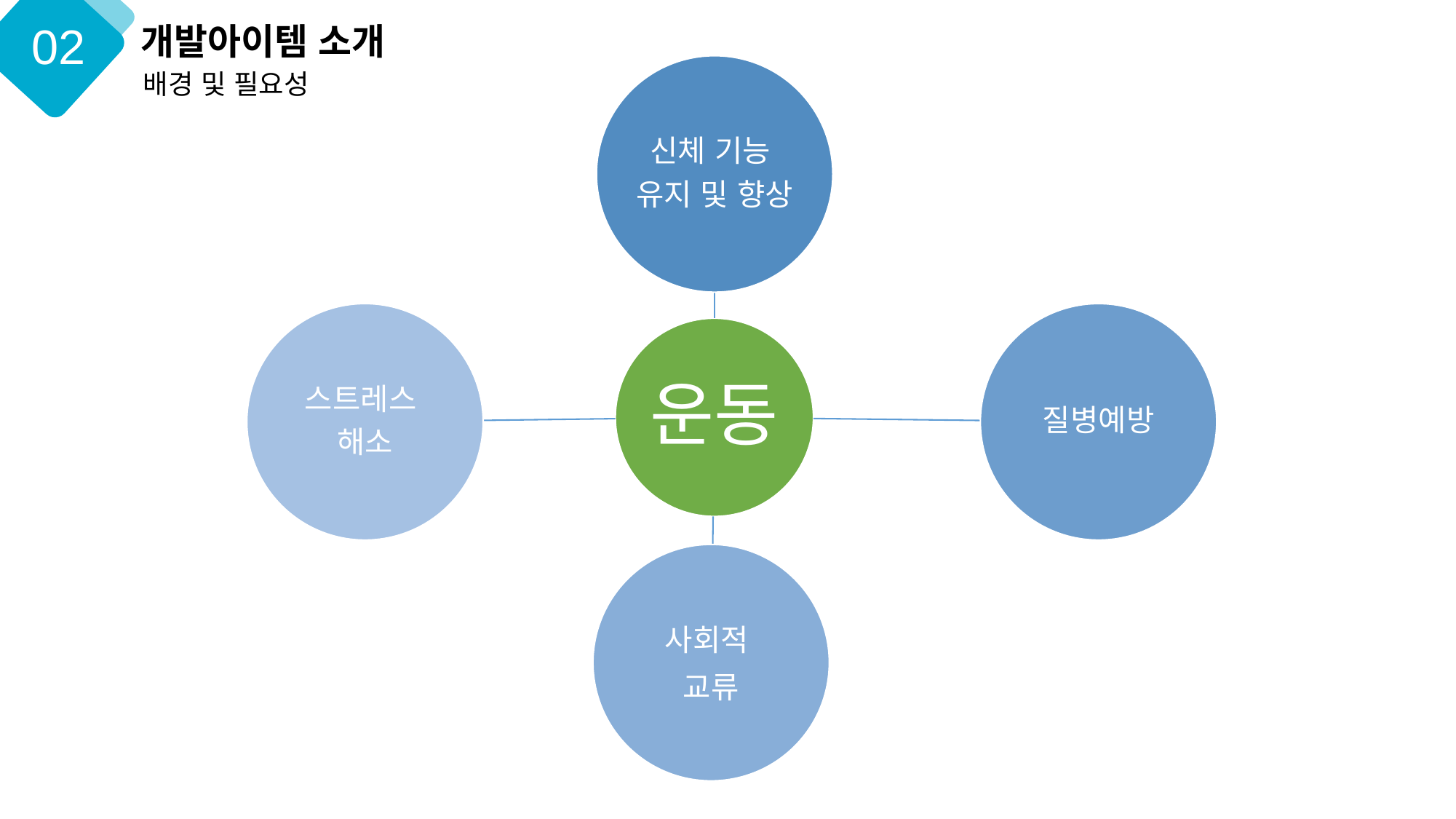

02
개발아이템 소개
배경 및 필요성
운동

신체 기능
유지 및 향상

질병예방

사회적
교류

스트레스
해소